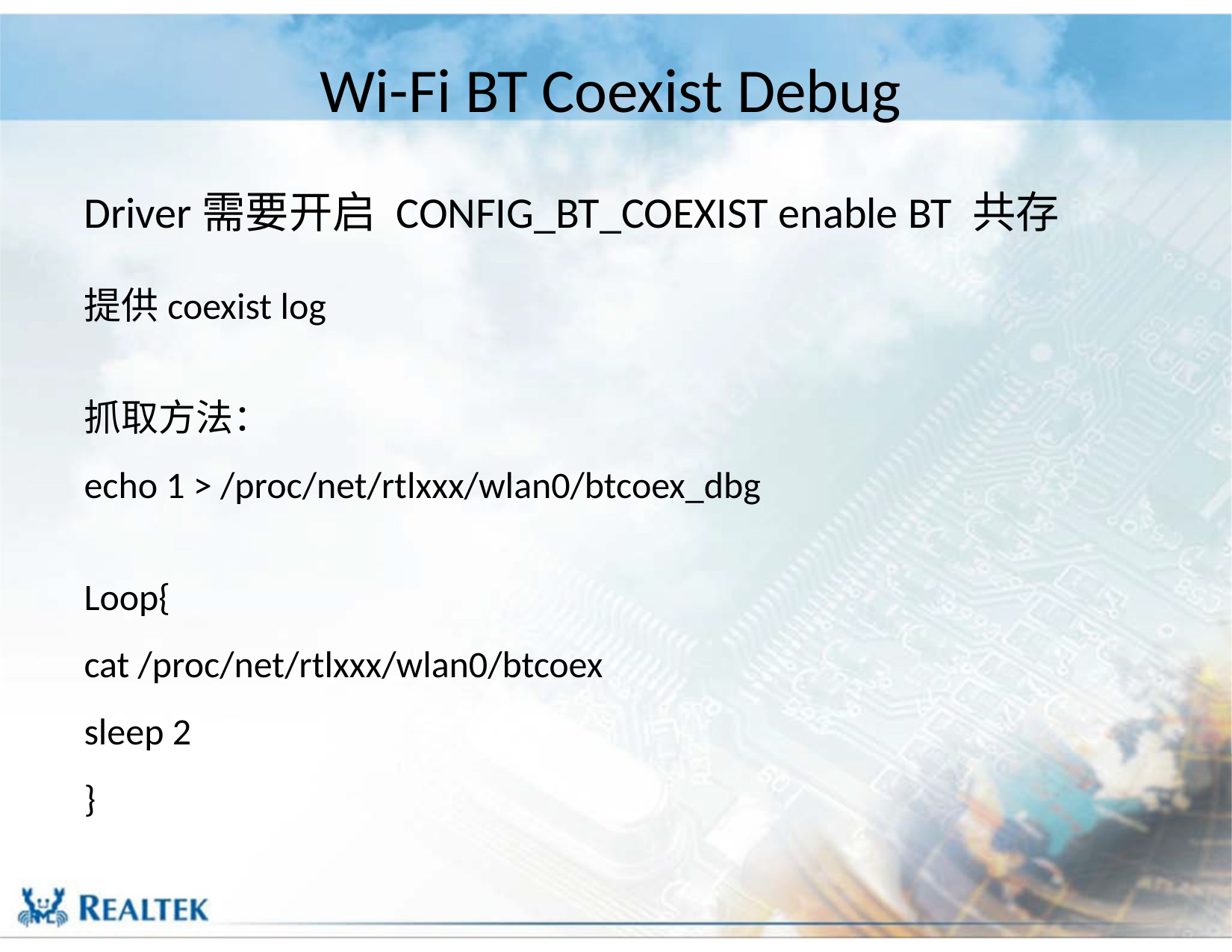

# Wi-Fi BT Coexist Debug
Driver需要开启 CONFIG_BT_COEXIST enable BT 共存

提供coexist log

抓取方法：
echo 1 > /proc/net/rtlxxx/wlan0/btcoex_dbg

Loop{
cat /proc/net/rtlxxx/wlan0/btcoex
sleep 2
}